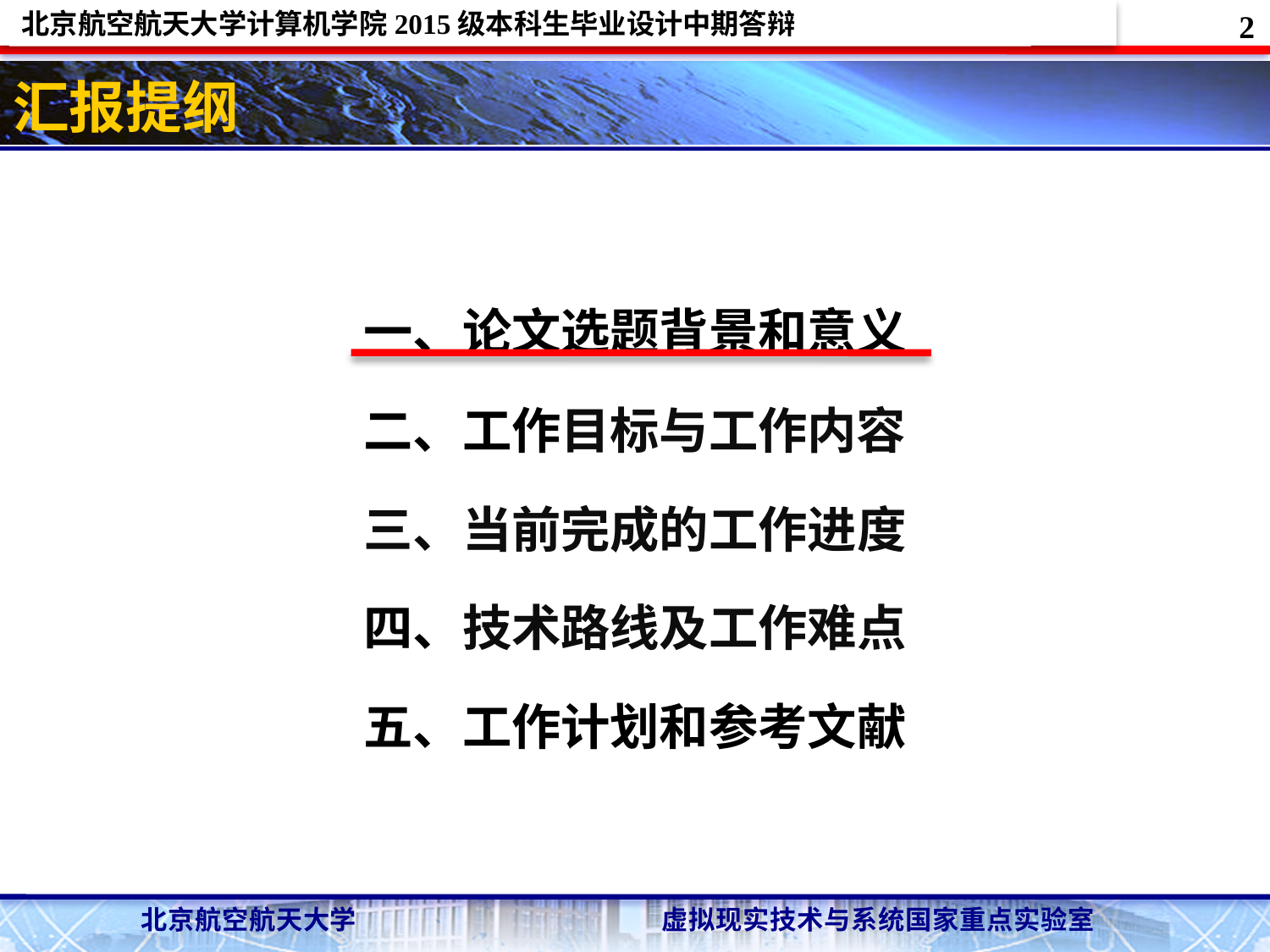

2
# 汇报提纲
一、论文选题背景和意义
二、工作目标与工作内容
三、当前完成的工作进度
四、技术路线及工作难点
五、工作计划和参考文献